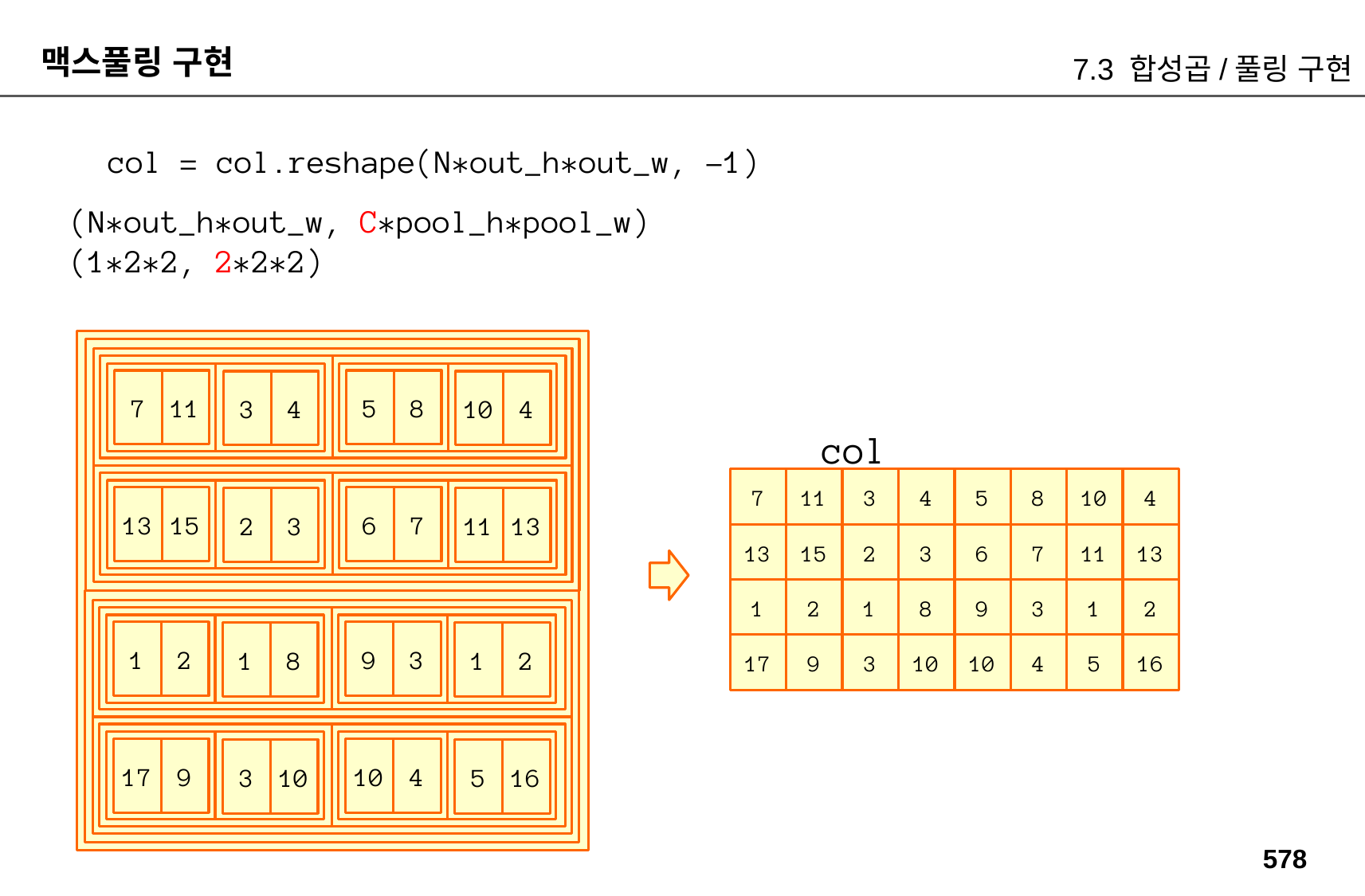

맥스풀링 구현
7.3 합성곱/풀링 구현
col = col.reshape(N*out_h*out_w, -1)
(N*out_h*out_w, C*pool_h*pool_w)
(1*2*2, 2*2*2)

7
11
5
8
3
4
10
4
col

7
11
3
4
5
8
10
4

13
15
6
7
2
3
11
13
13
15
2
3
6
7
11
13

1
2
1
8
9
3
1
2

1
2
9
3
1
8
1
2
17
9
3
10
10
4
5
16

17
9
10
4
3
10
5
16